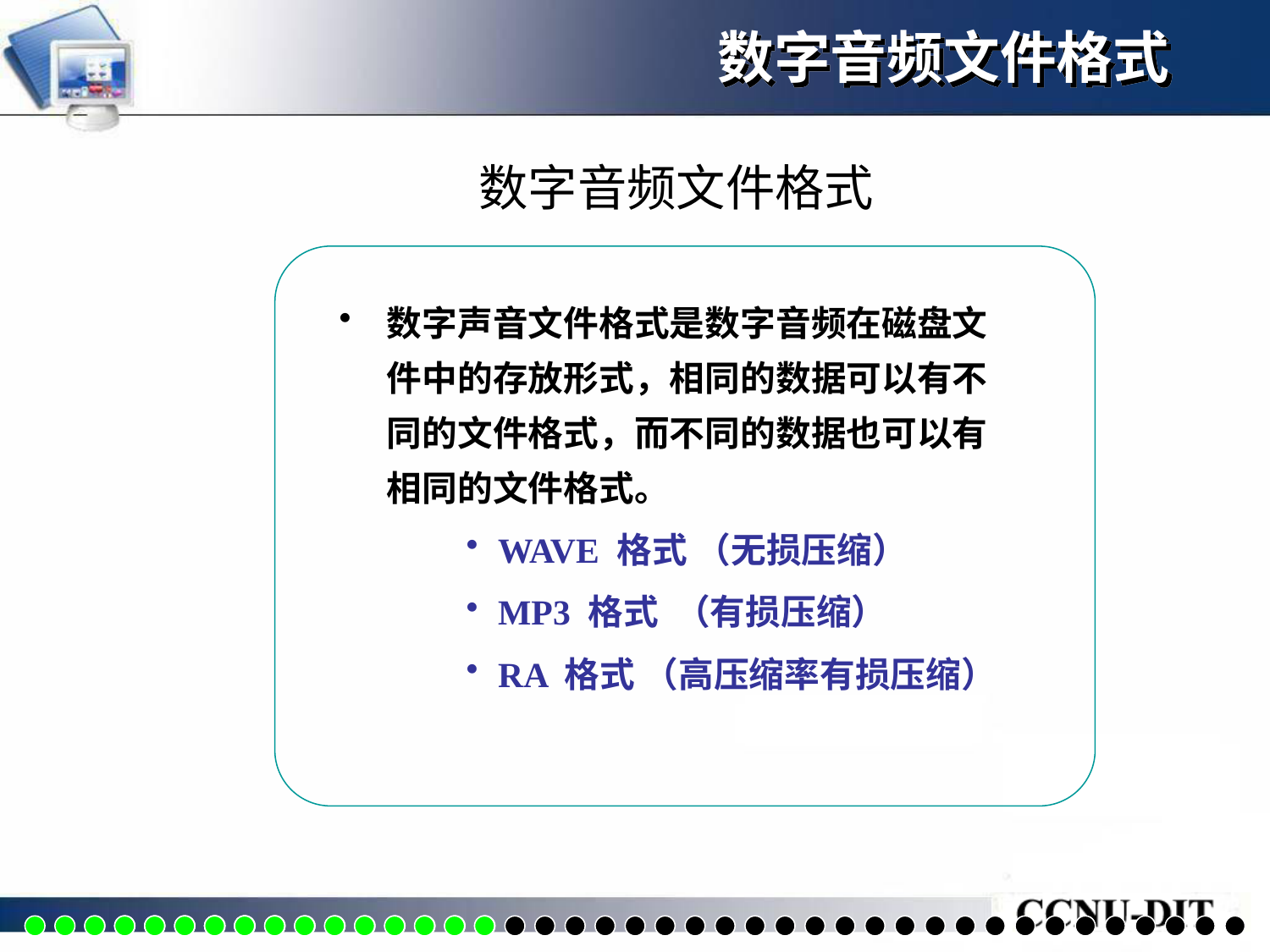

数字音频文件格式
# 数字音频文件格式

数字声音文件格式是数字音频在磁盘文件中的存放形式，相同的数据可以有不同的文件格式，而不同的数据也可以有相同的文件格式。
WAVE 格式 （无损压缩）
MP3 格式  （有损压缩）
RA 格式 （高压缩率有损压缩）